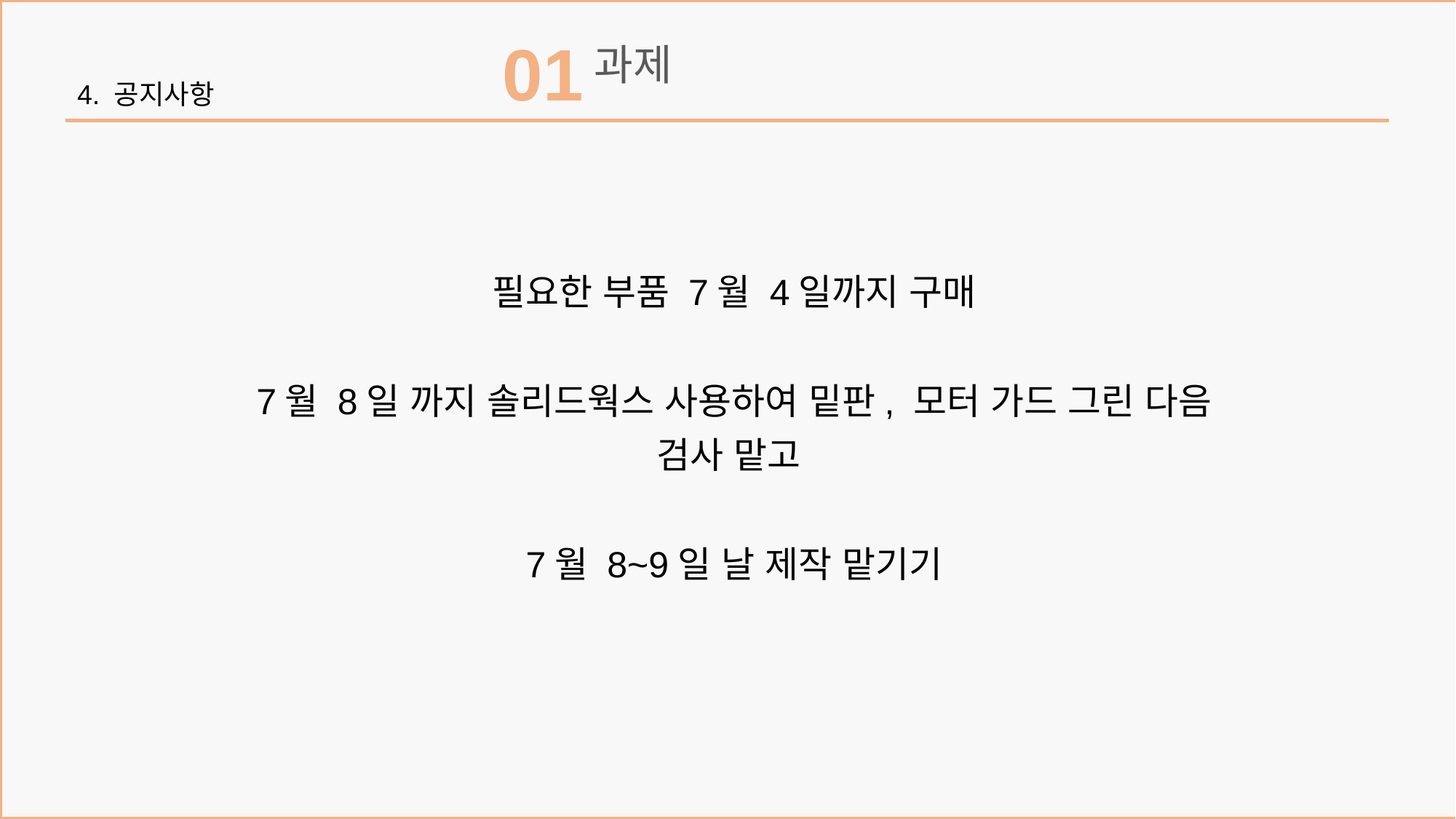

01
과제
4. 공지사항

필요한 부품 7월 4일까지 구매

7월 8일 까지 솔리드웍스 사용하여 밑판, 모터 가드 그린 다음
검사 맡고

7월 8~9일 날 제작 맡기기